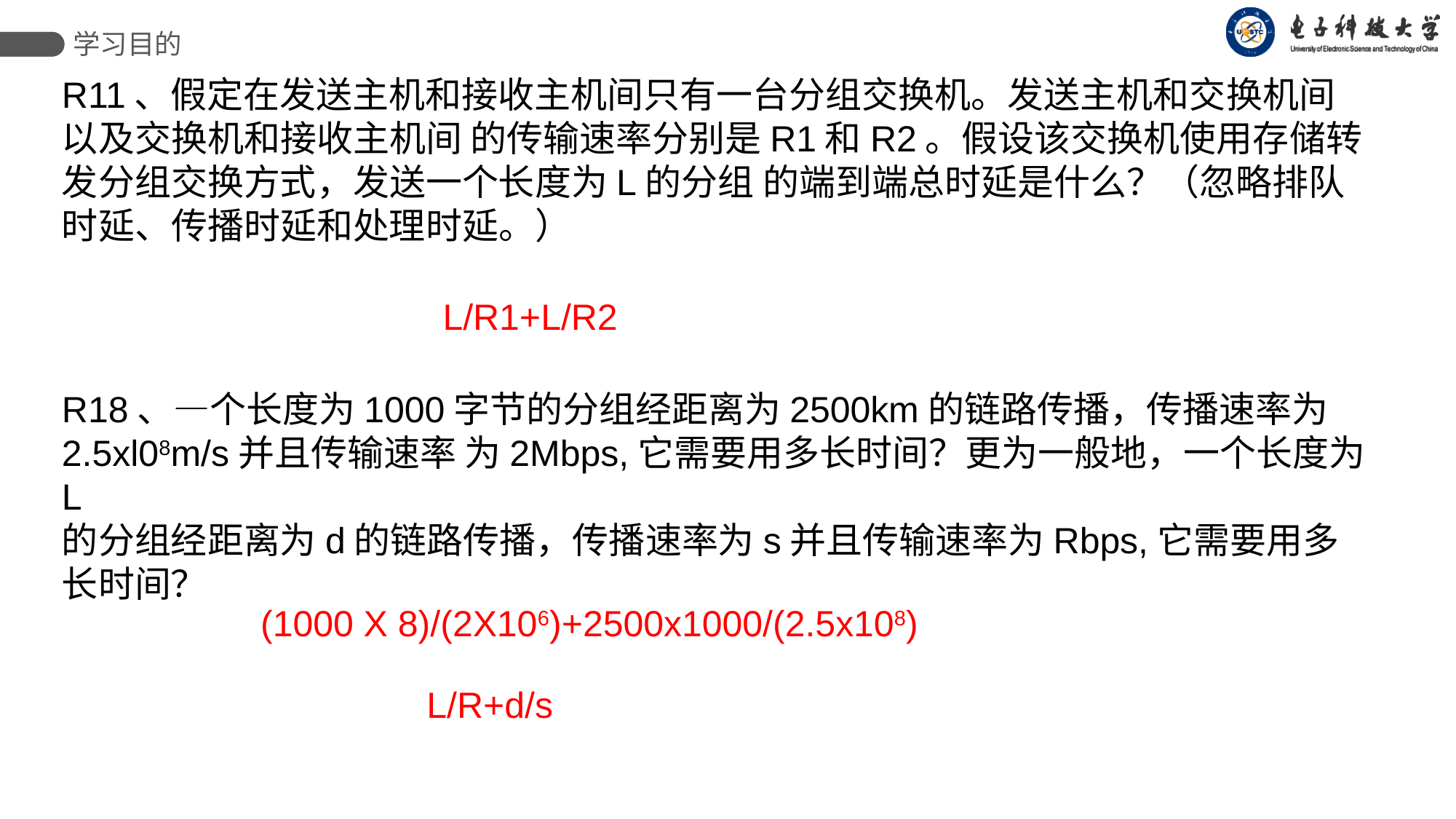

学习目的

R11、假定在发送主机和接收主机间只有一台分组交换机。发送主机和交换机间以及交换机和接收主机间 的传输速率分别是R1和R2。假设该交换机使用存储转发分组交换方式，发送一个长度为L的分组 的端到端总时延是什么？（忽略排队时延、传播时延和处理时延。）
L/R1+L/R2
R18、—个长度为1000字节的分组经距离为2500km的链路传播，传播速率为2.5xl08m/s并且传输速率 为2Mbps,它需要用多长时间？更为一般地，一个长度为L
的分组经距离为d的链路传播，传播速率为s并且传输速率为Rbps,它需要用多长时间？
(1000 X 8)/(2X106)+2500x1000/(2.5x108)
L/R+d/s